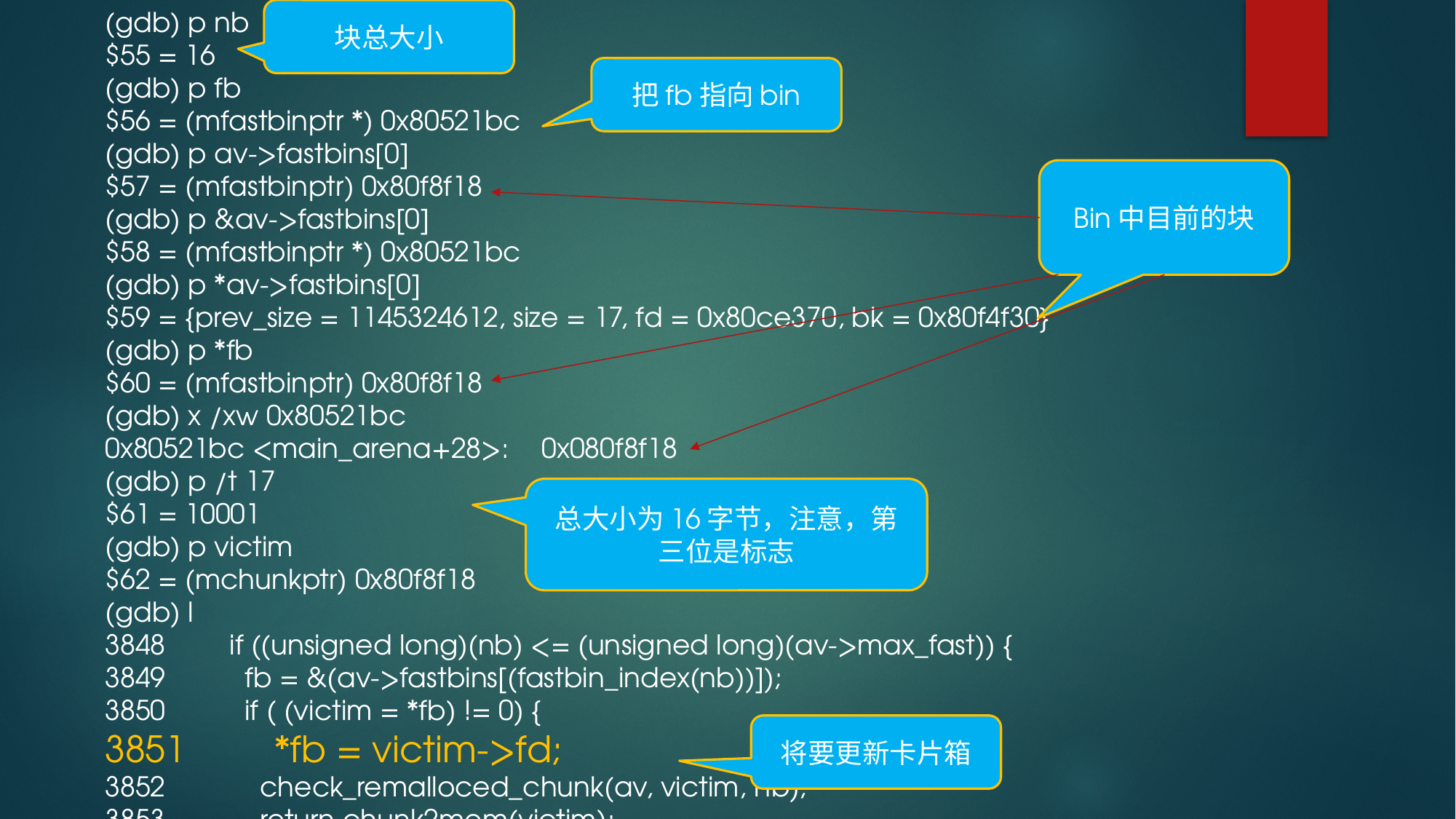

(gdb) p nb
$55 = 16
(gdb) p fb
$56 = (mfastbinptr *) 0x80521bc
(gdb) p av->fastbins[0]
$57 = (mfastbinptr) 0x80f8f18
(gdb) p &av->fastbins[0]
$58 = (mfastbinptr *) 0x80521bc
(gdb) p *av->fastbins[0]
$59 = {prev_size = 1145324612, size = 17, fd = 0x80ce370, bk = 0x80f4f30}
(gdb) p *fb
$60 = (mfastbinptr) 0x80f8f18
(gdb) x /xw 0x80521bc
0x80521bc <main_arena+28>:	0x080f8f18
(gdb) p /t 17
$61 = 10001
(gdb) p victim
$62 = (mchunkptr) 0x80f8f18
(gdb) l
3848	  if ((unsigned long)(nb) <= (unsigned long)(av->max_fast)) {
3849	    fb = &(av->fastbins[(fastbin_index(nb))]);
3850	    if ( (victim = *fb) != 0) {
3851	      *fb = victim->fd;
3852	      check_remalloced_chunk(av, victim, nb);
3853	      return chunk2mem(victim);
3854	    }
3855	  }

块总大小
把fb指向bin
Bin中目前的块
总大小为16字节，注意，第三位是标志
将要更新卡片箱